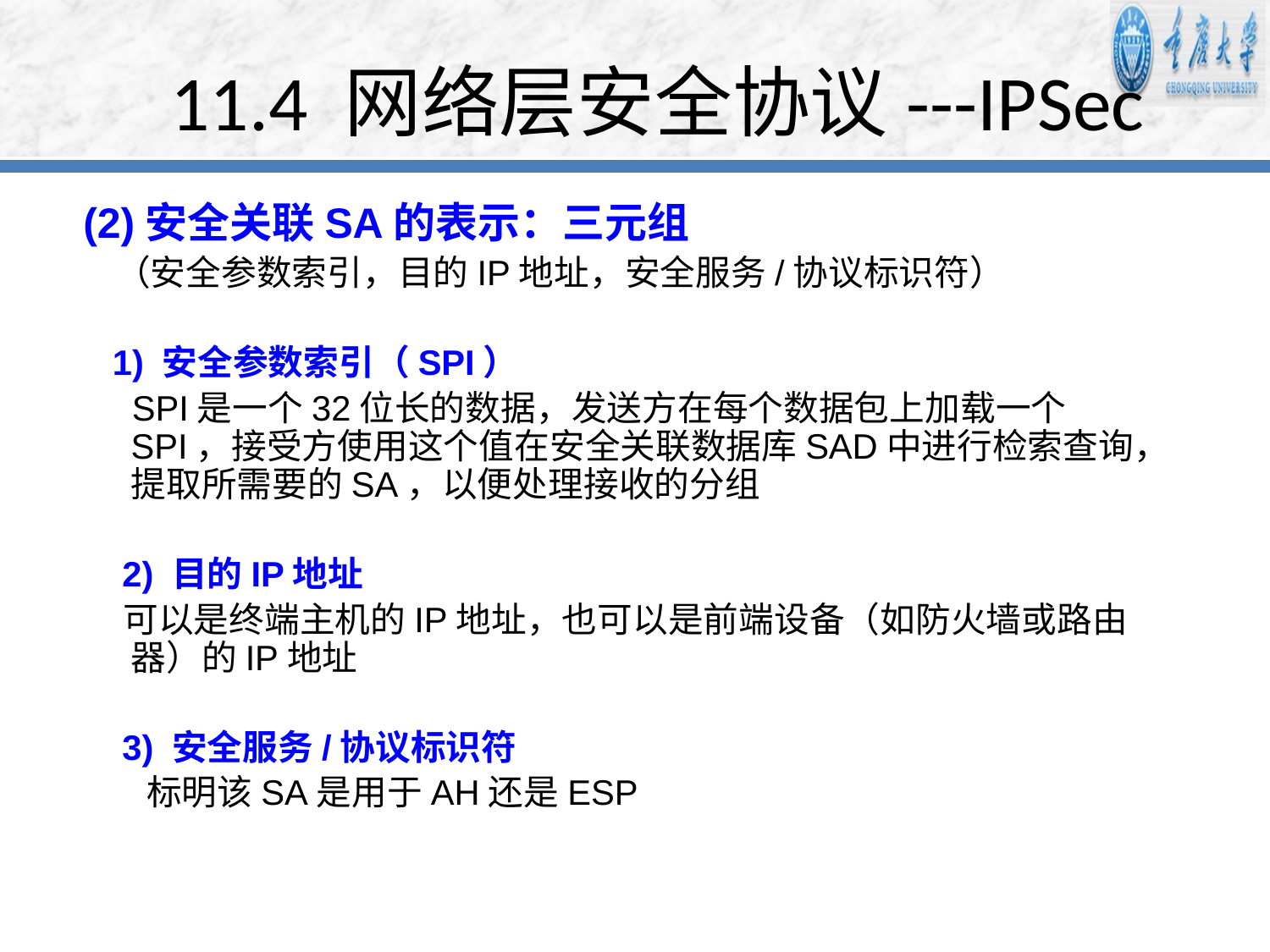

# 11.4 网络层安全协议---IPSec
(2)安全关联SA的表示：三元组
   （安全参数索引，目的IP地址，安全服务/协议标识符）

   1) 安全参数索引（SPI）
     SPI是一个32位长的数据，发送方在每个数据包上加载一个SPI，接受方使用这个值在安全关联数据库SAD中进行检索查询，提取所需要的SA，以便处理接收的分组

    2) 目的IP地址
    可以是终端主机的IP地址，也可以是前端设备（如防火墙或路由器）的IP地址

    3) 安全服务/协议标识符
       标明该SA是用于AH还是ESP